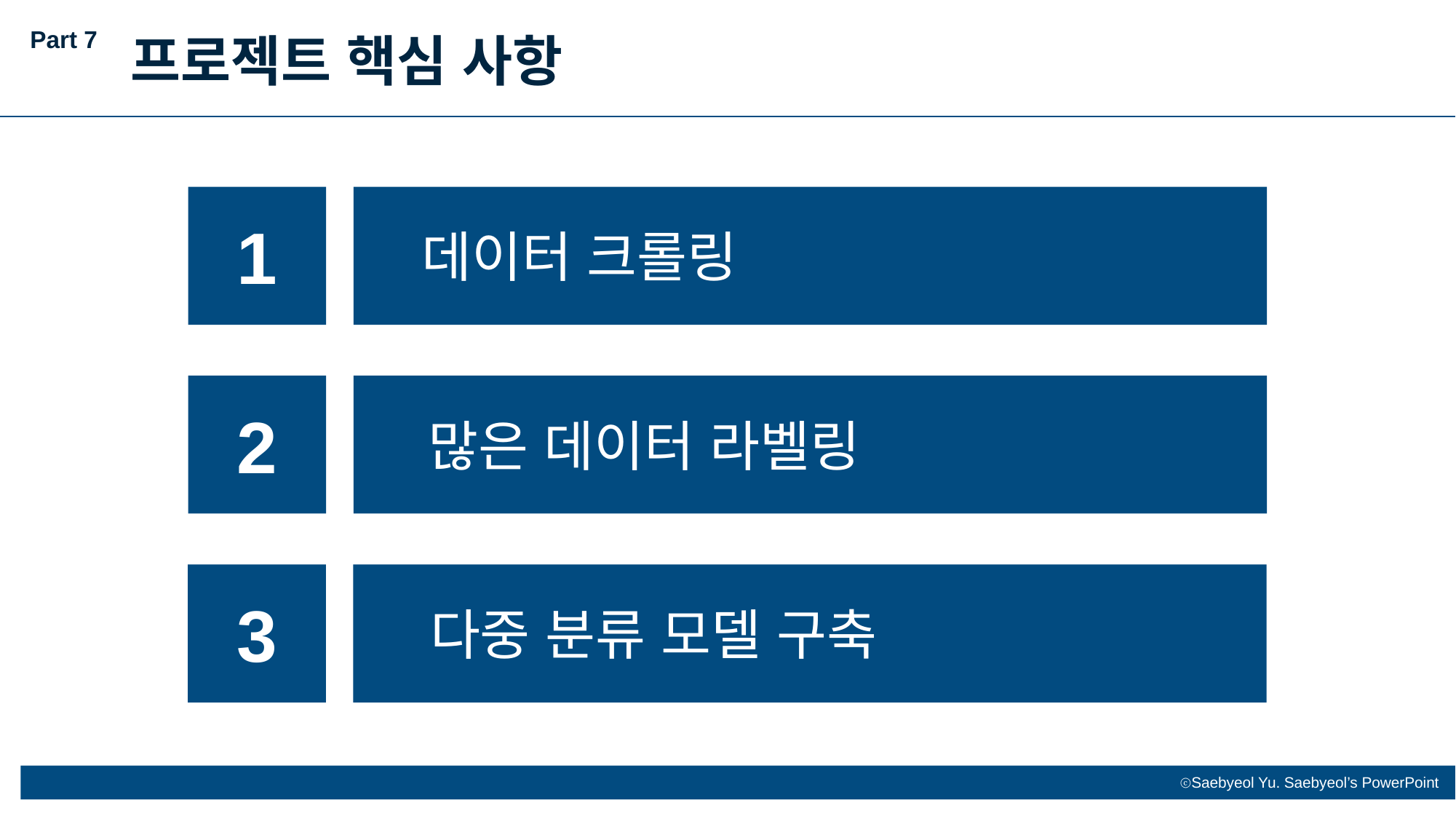

Part 7
프로젝트 핵심 사항

1
데이터 크롤링

2
많은 데이터 라벨링

3
다중 분류 모델 구축